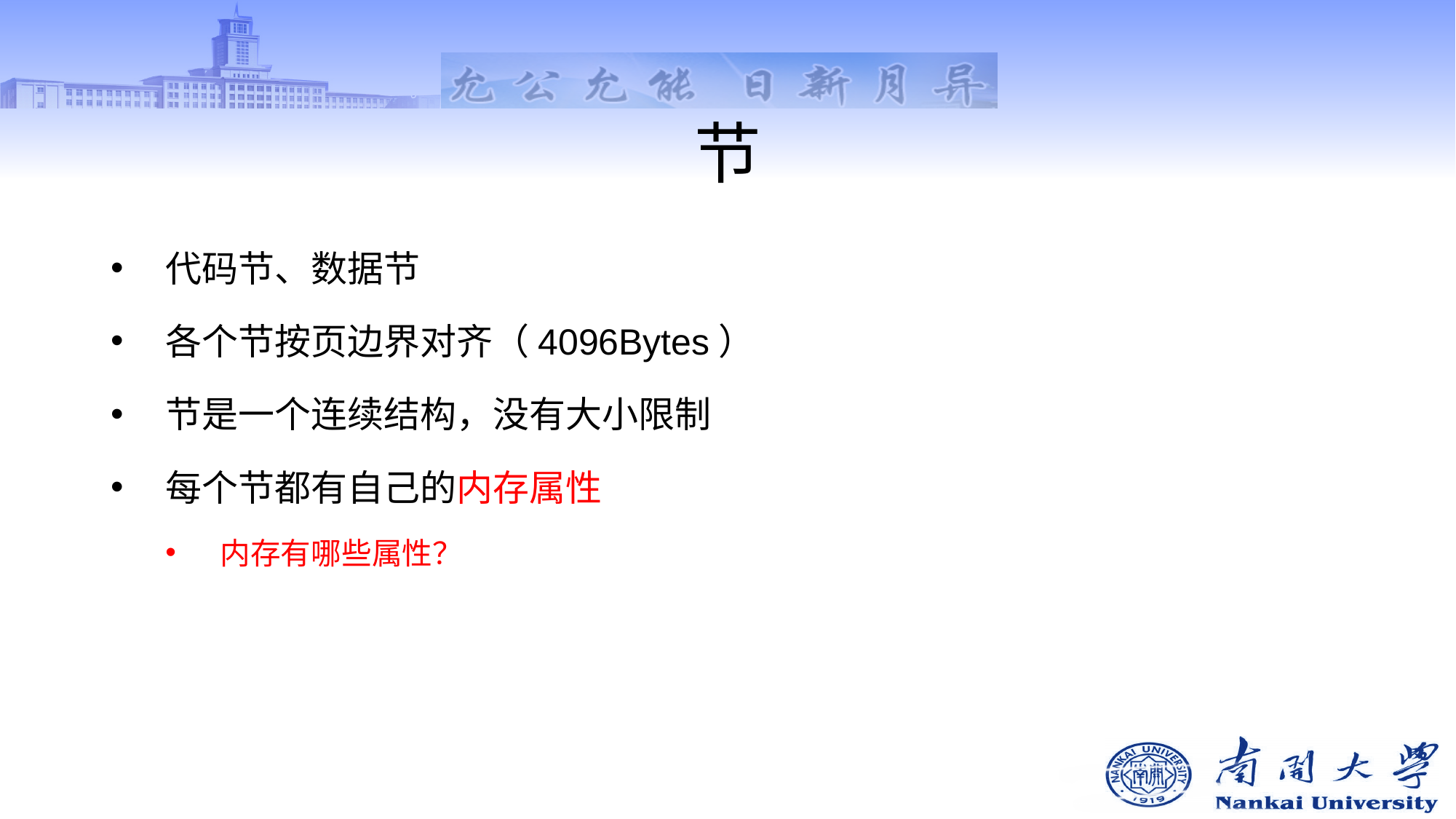

# 节
代码节、数据节
各个节按页边界对齐（4096Bytes）
节是一个连续结构，没有大小限制
每个节都有自己的内存属性
内存有哪些属性？